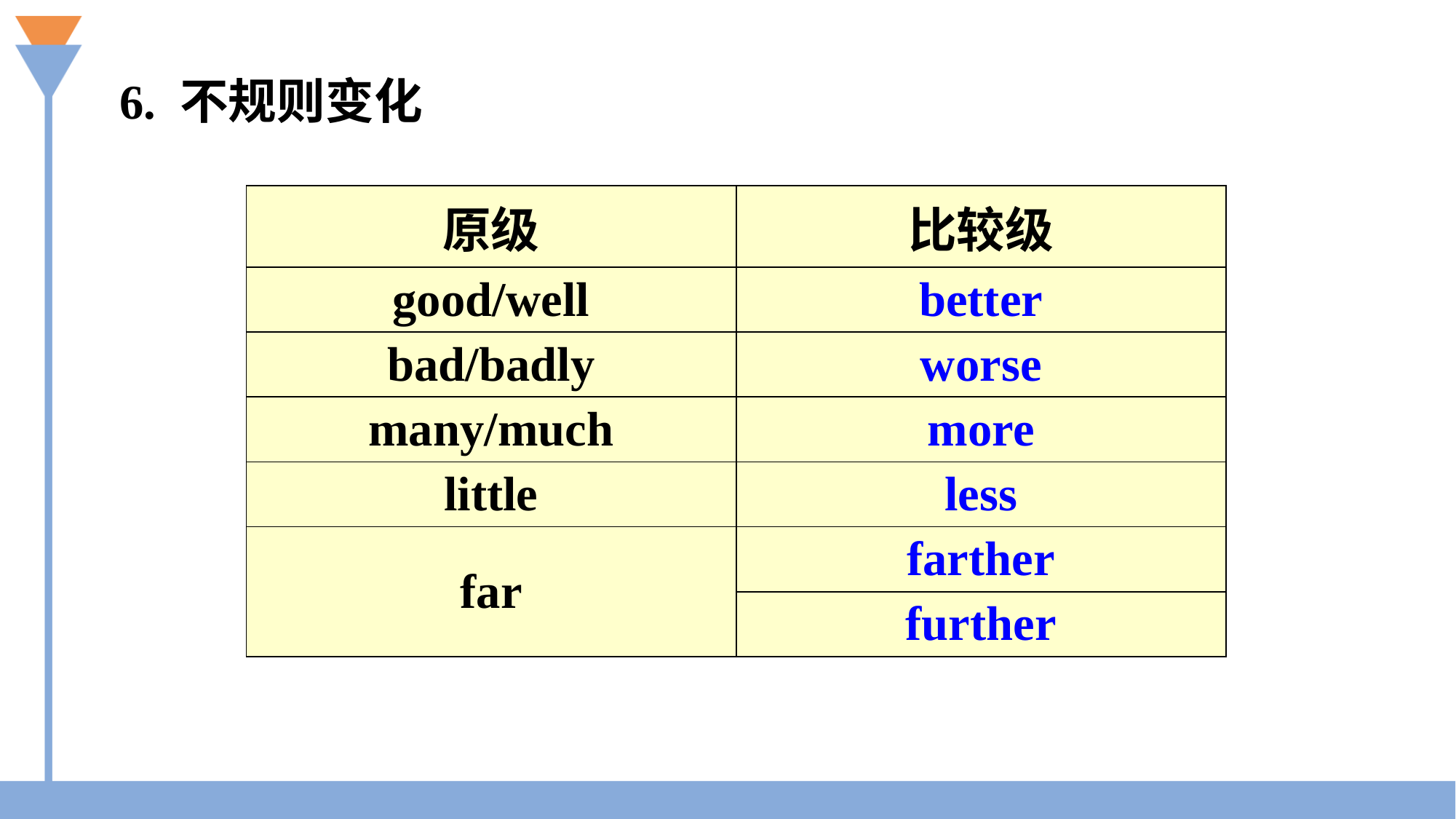

6. 不规则变化
| 原级 | 比较级 |
| --- | --- |
| good/well | better |
| bad/badly | worse |
| many/much | more |
| little | less |
| far | farther |
|  | further |